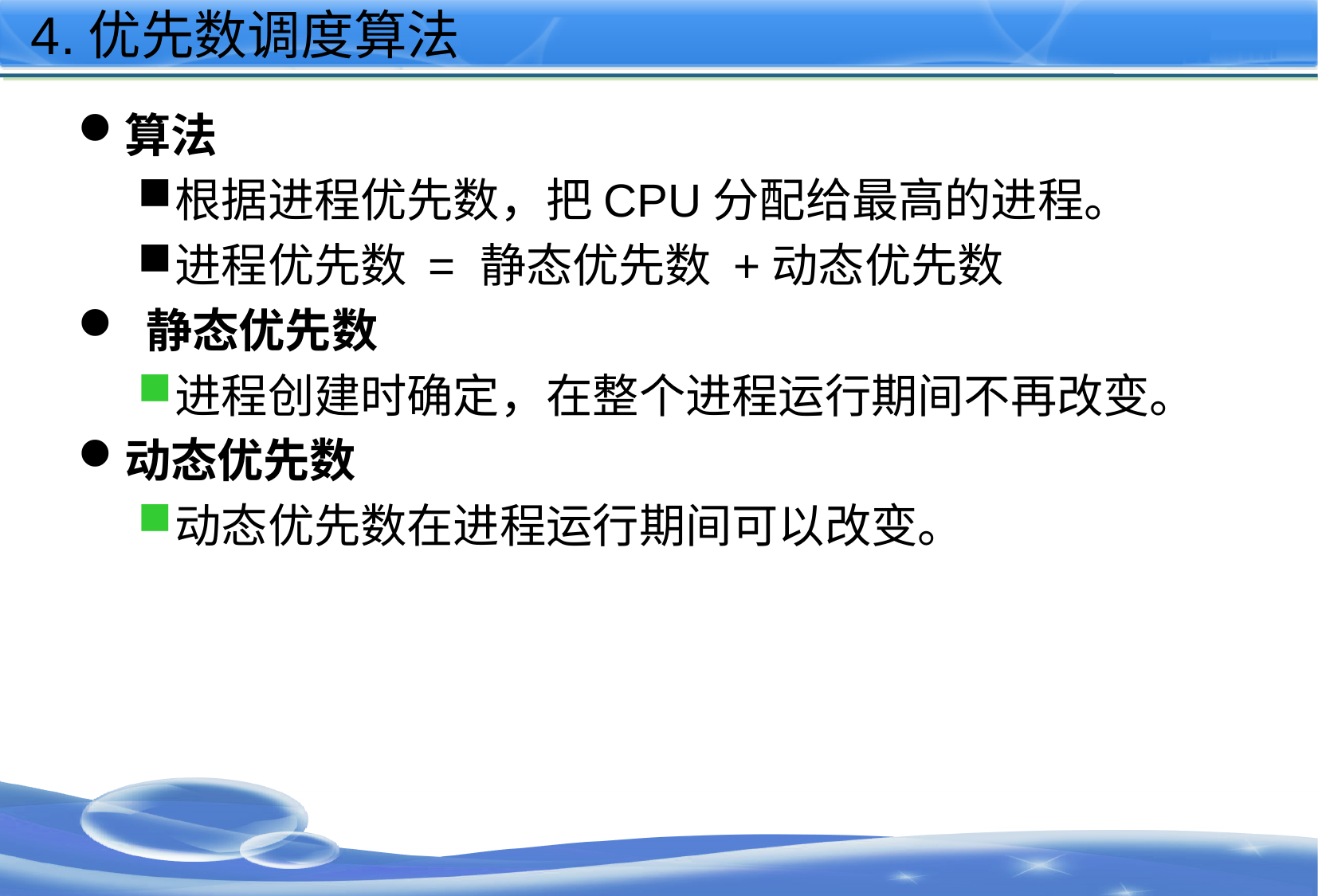

# 4.优先数调度算法
算法
根据进程优先数，把CPU分配给最高的进程。
进程优先数 = 静态优先数 +动态优先数
 静态优先数
进程创建时确定，在整个进程运行期间不再改变。
动态优先数
动态优先数在进程运行期间可以改变。